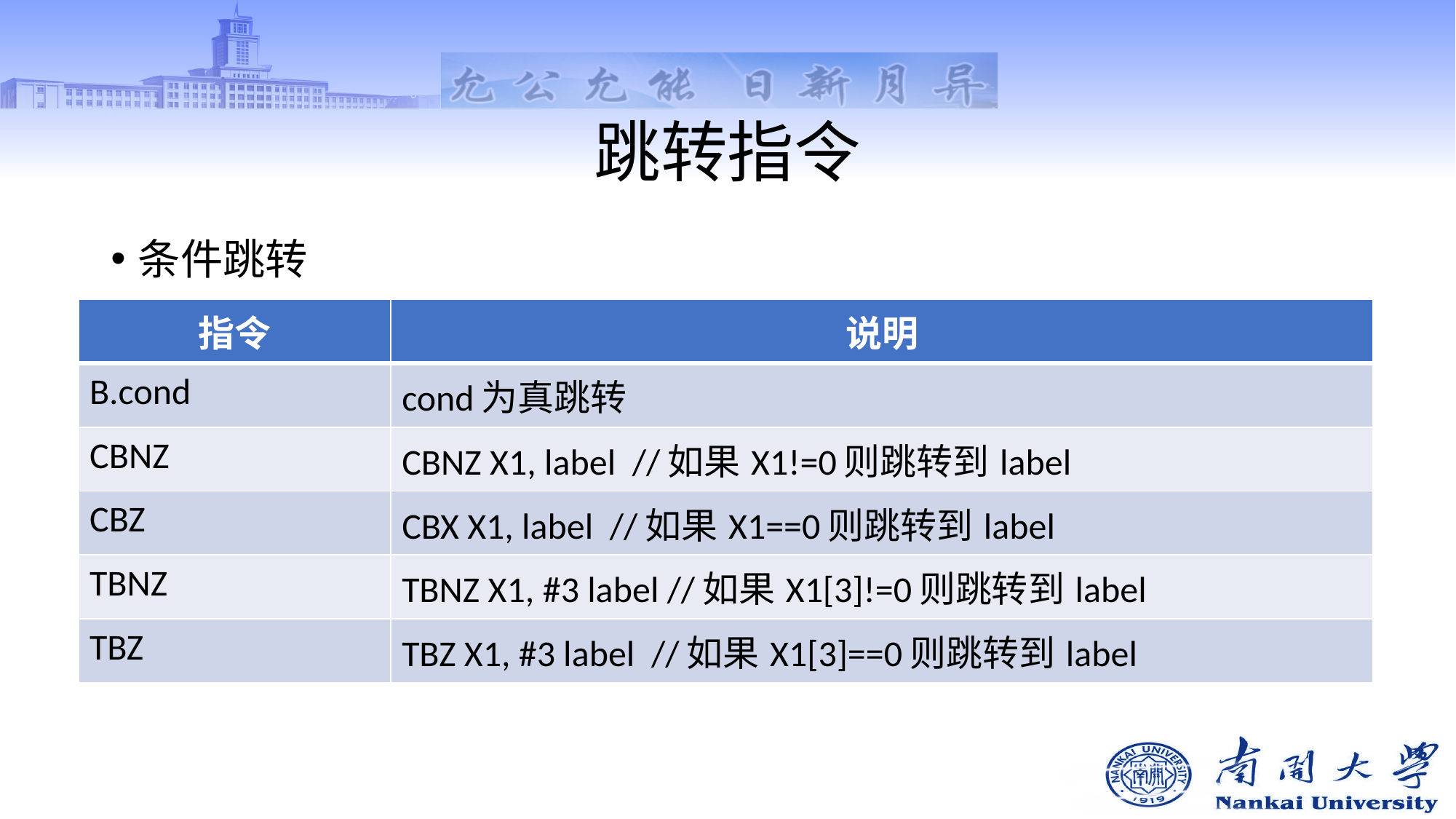

# 跳转指令
条件跳转
| 指令 | 说明 |
| --- | --- |
| B.cond | cond为真跳转 |
| CBNZ | CBNZ X1, label //如果X1!=0则跳转到label |
| CBZ | CBX X1, label //如果X1==0则跳转到label |
| TBNZ | TBNZ X1, #3 label //如果X1[3]!=0则跳转到label |
| TBZ | TBZ X1, #3 label //如果X1[3]==0则跳转到label |